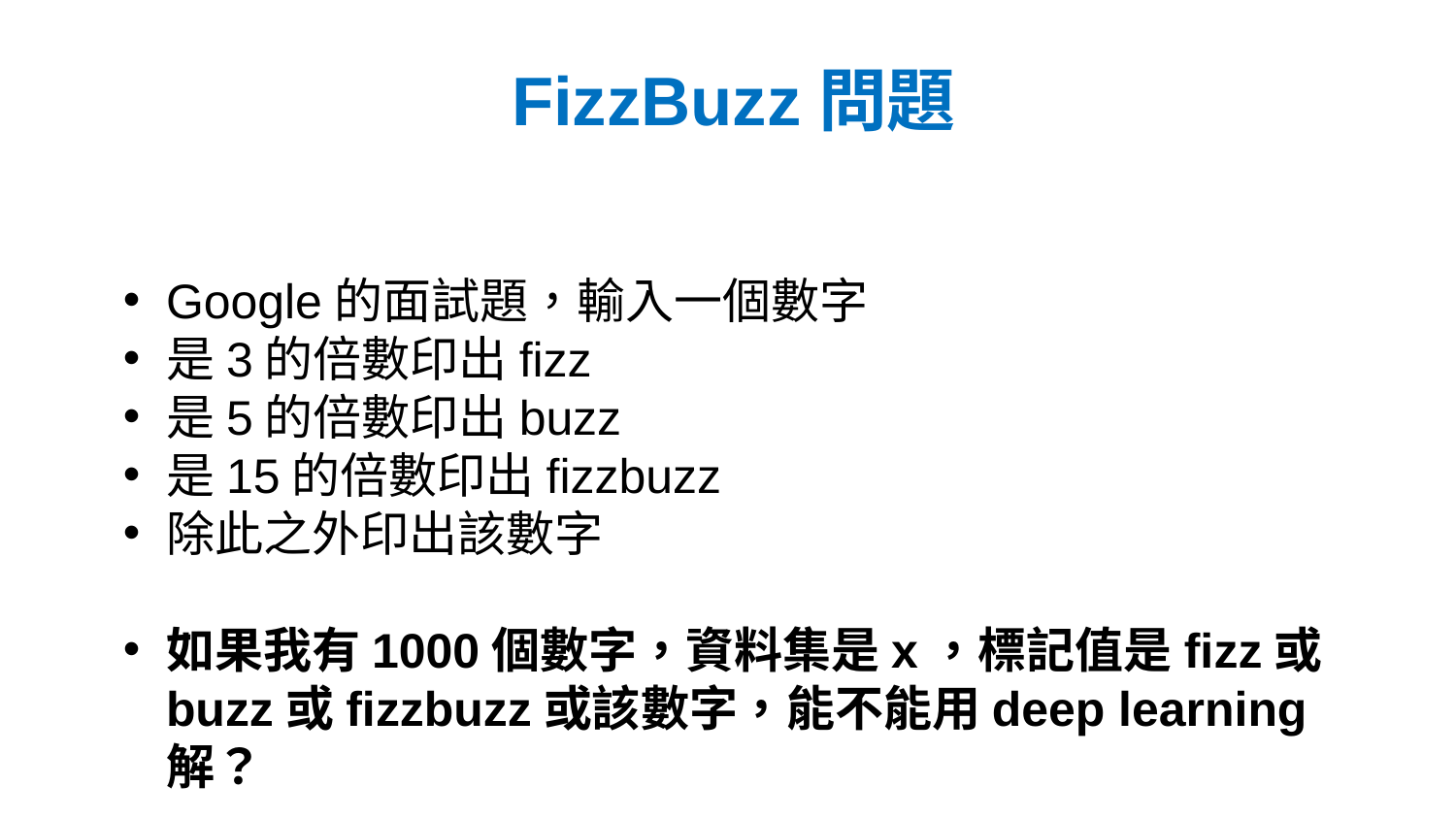

# FizzBuzz問題
Google的面試題，輸入一個數字
是3的倍數印出fizz
是5的倍數印出buzz
是15的倍數印出fizzbuzz
除此之外印出該數字

如果我有1000個數字，資料集是x，標記值是fizz或buzz或fizzbuzz或該數字，能不能用deep learning解？